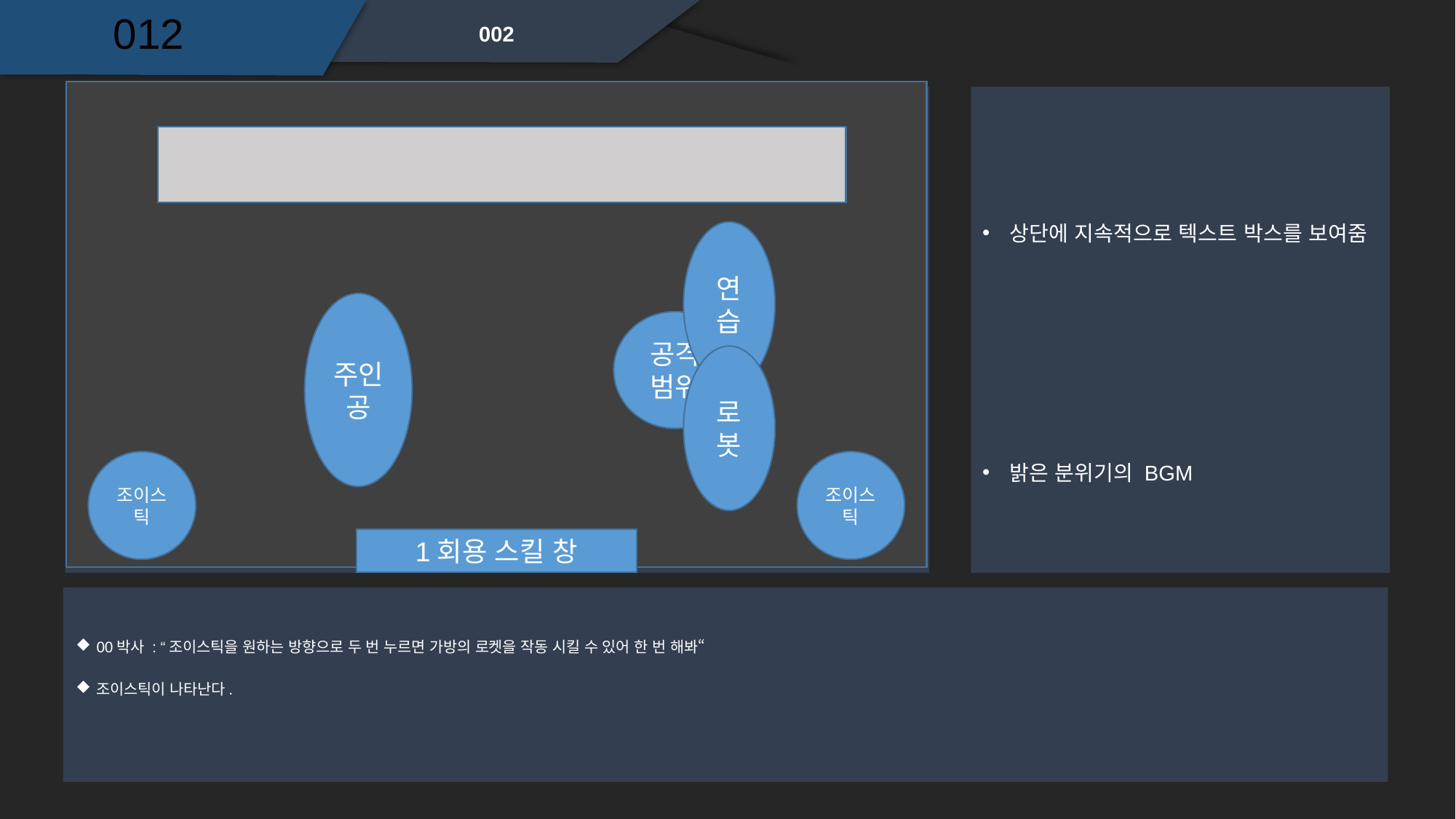

012
002

상단에 지속적으로 텍스트 박스를 보여줌

연습
주인공
공격범위
로봇
밝은 분위기의 BGM
조이스틱
조이스틱
1회용 스킬 창
00박사 : “조이스틱을 원하는 방향으로 두 번 누르면 가방의 로켓을 작동 시킬 수 있어 한 번 해봐“
조이스틱이 나타난다.